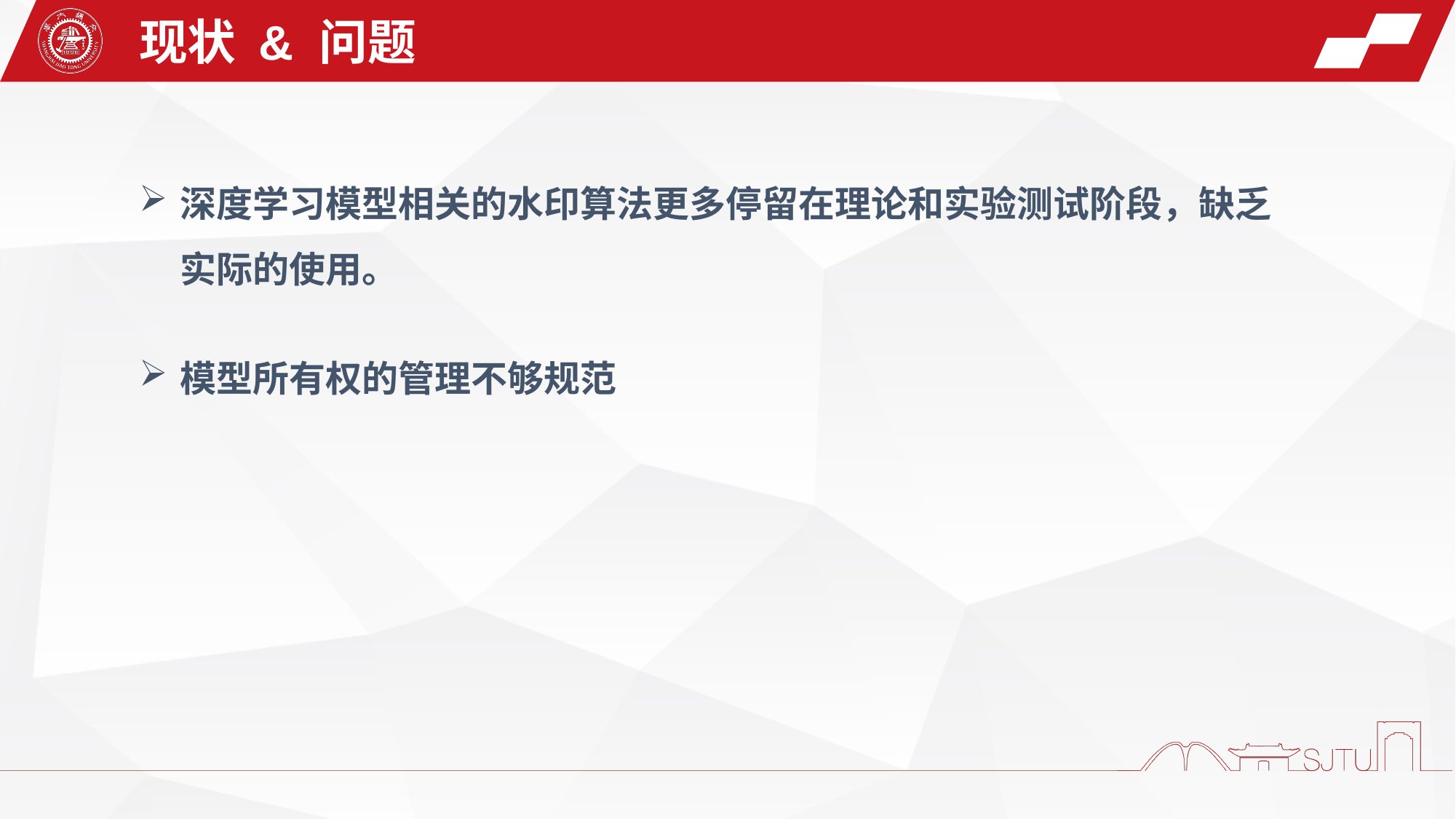

现状 & 问题
深度学习模型相关的水印算法更多停留在理论和实验测试阶段，缺乏实际的使用。
模型所有权的管理不够规范